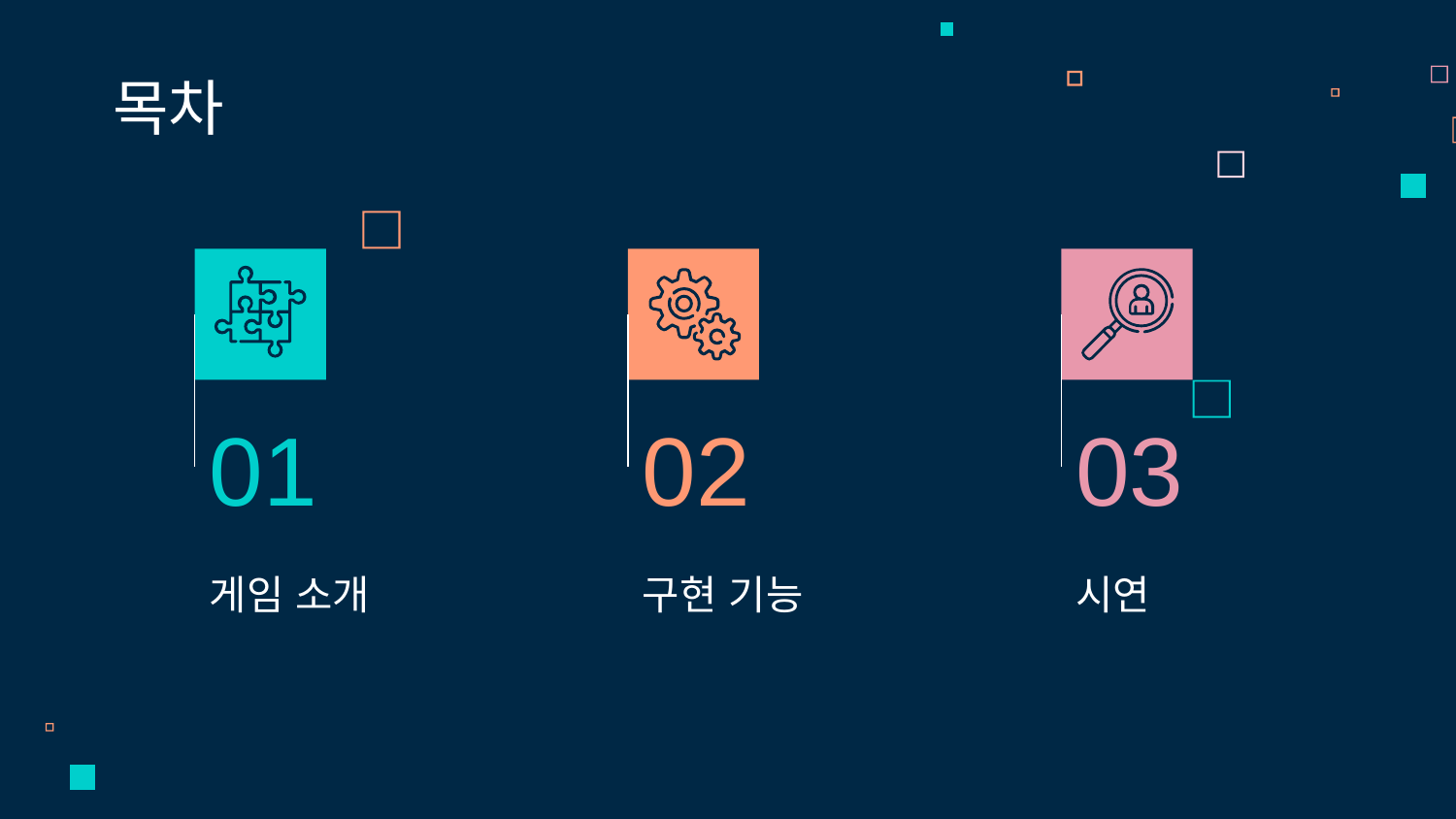

목차

01
02
03
# 게임 소개
구현 기능
시연